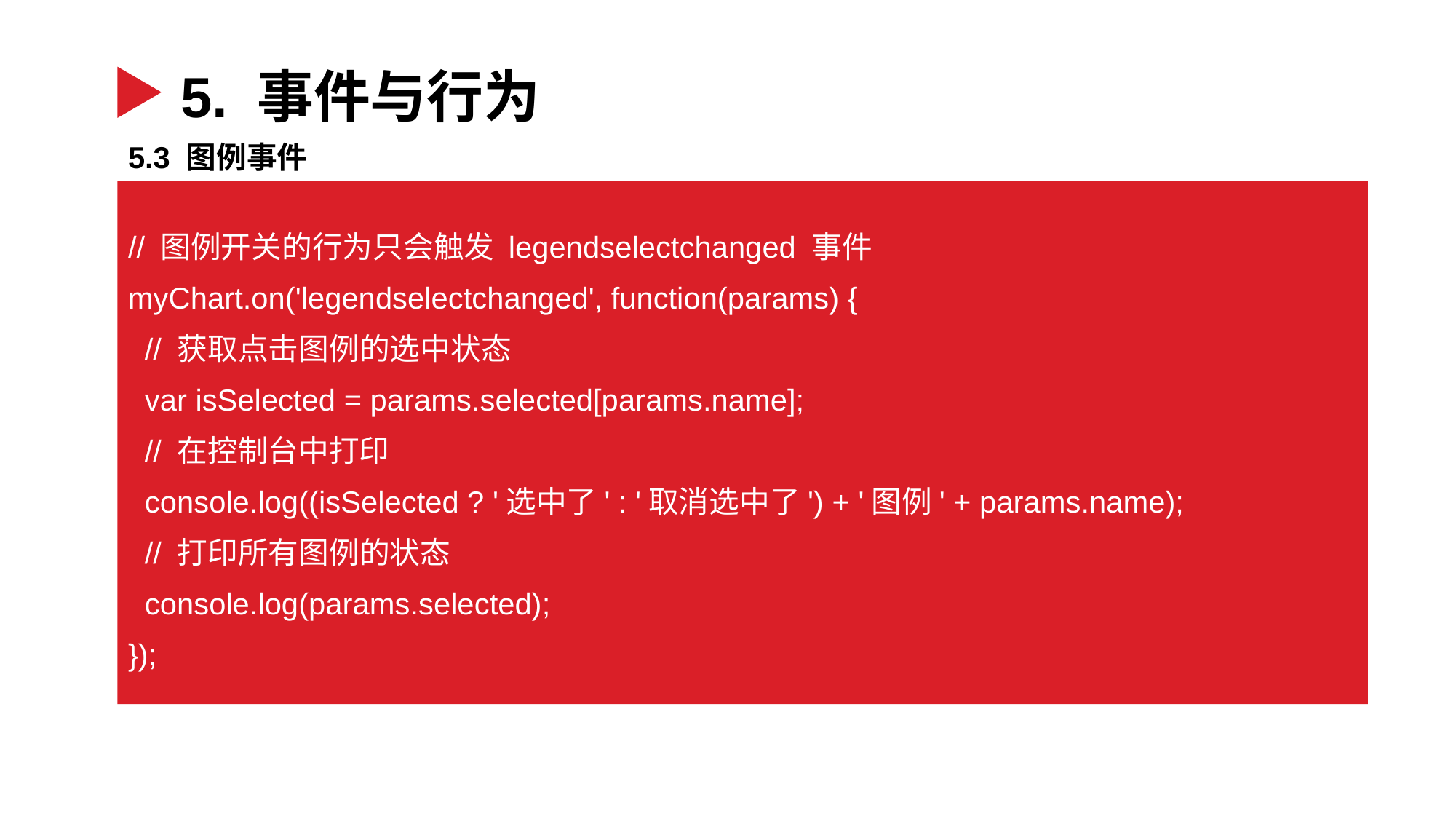

5. 事件与行为

5.3 图例事件
// 图例开关的行为只会触发 legendselectchanged 事件
myChart.on('legendselectchanged', function(params) {
  // 获取点击图例的选中状态
  var isSelected = params.selected[params.name];
  // 在控制台中打印
  console.log((isSelected ? '选中了' : '取消选中了') + '图例' + params.name);
  // 打印所有图例的状态
  console.log(params.selected);
});